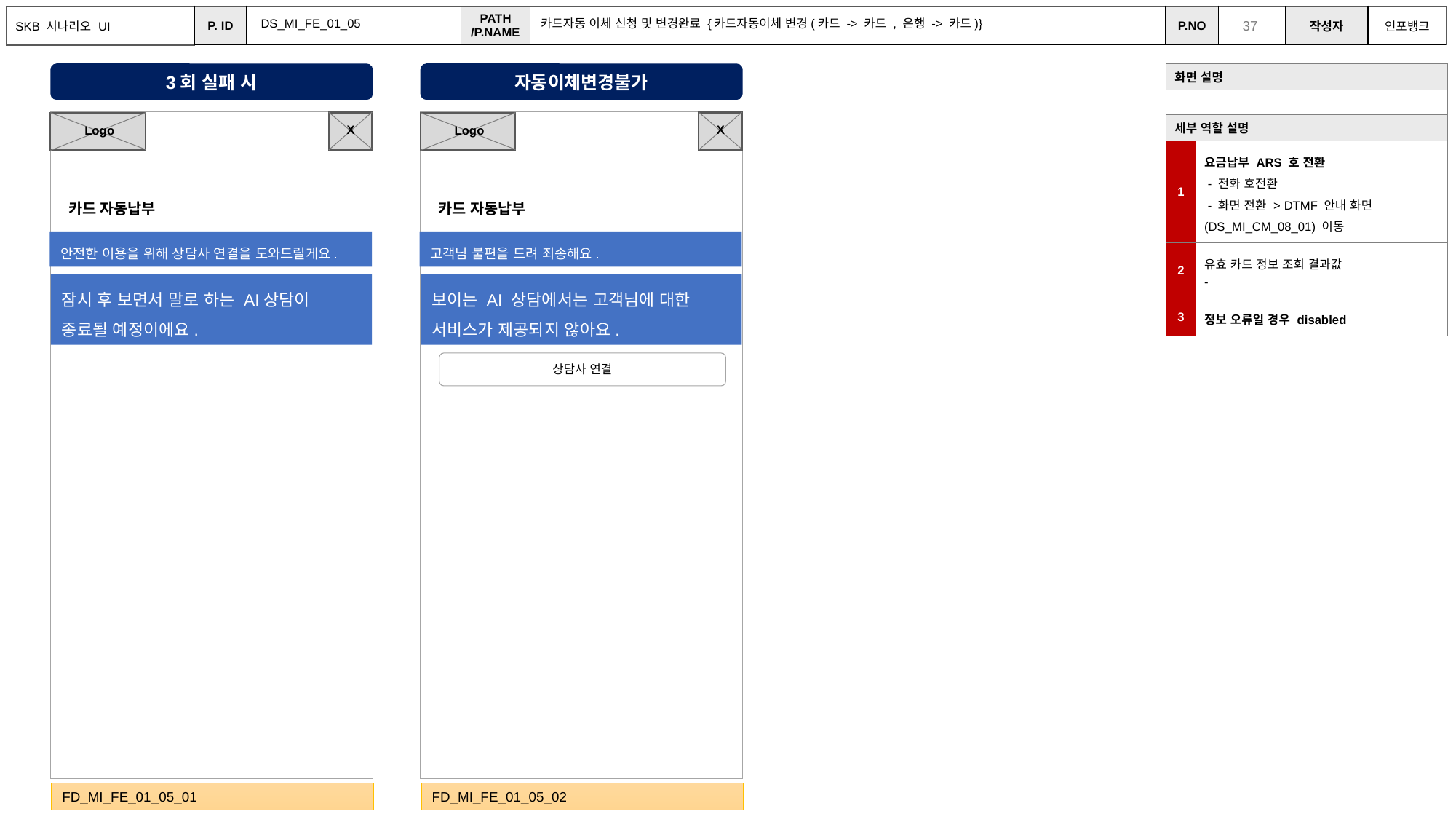

DS_MI_FE_01_05
카드자동 이체 신청 및 변경완료 {카드자동이체 변경(카드 -> 카드 , 은행 -> 카드)}
3회 실패 시
자동이체변경불가
| 화면 설명 |  |
| --- | --- |
|  |  |
| 세부 역할 설명 |  |
| 1 | 요금납부 ARS 호 전환 - 전화 호전환 - 화면 전환 > DTMF 안내 화면(DS\_MI\_CM\_08\_01) 이동 |
| 2 | 유효 카드 정보 조회 결과값 - |
| 3 | 정보 오류일 경우 disabled |

X

X

Logo

Logo
카드 자동납부
카드 자동납부
안전한 이용을 위해 상담사 연결을 도와드릴게요.
고객님 불편을 드려 죄송해요.
잠시 후 보면서 말로 하는 AI상담이 종료될 예정이에요.
보이는 AI 상담에서는 고객님에 대한 서비스가 제공되지 않아요.

상담사 연결
FD_MI_FE_01_05_01
FD_MI_FE_01_05_02